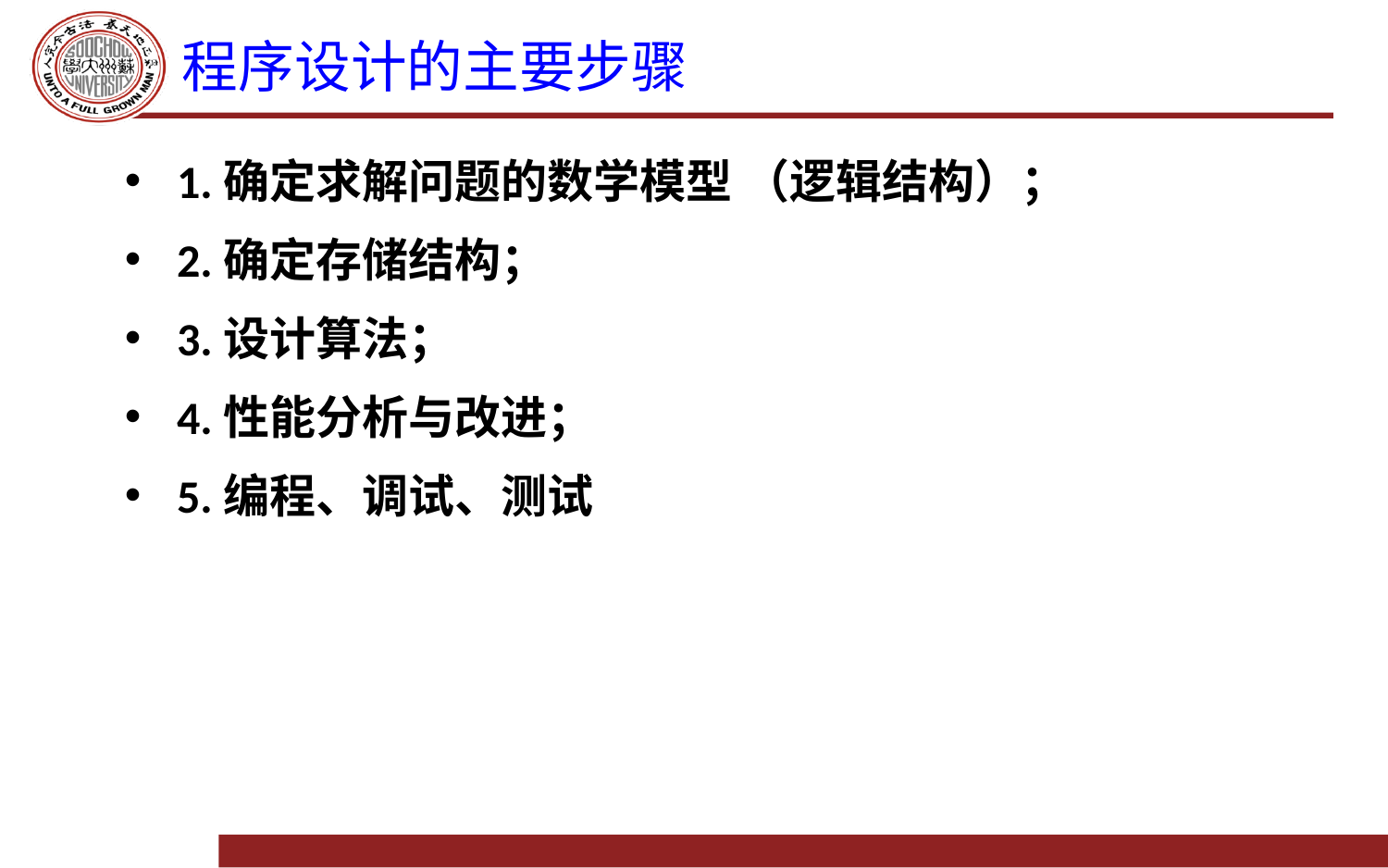

# 程序设计的主要步骤
1.确定求解问题的数学模型 （逻辑结构）；
2.确定存储结构；
3.设计算法；
4.性能分析与改进；
5.编程、调试、测试